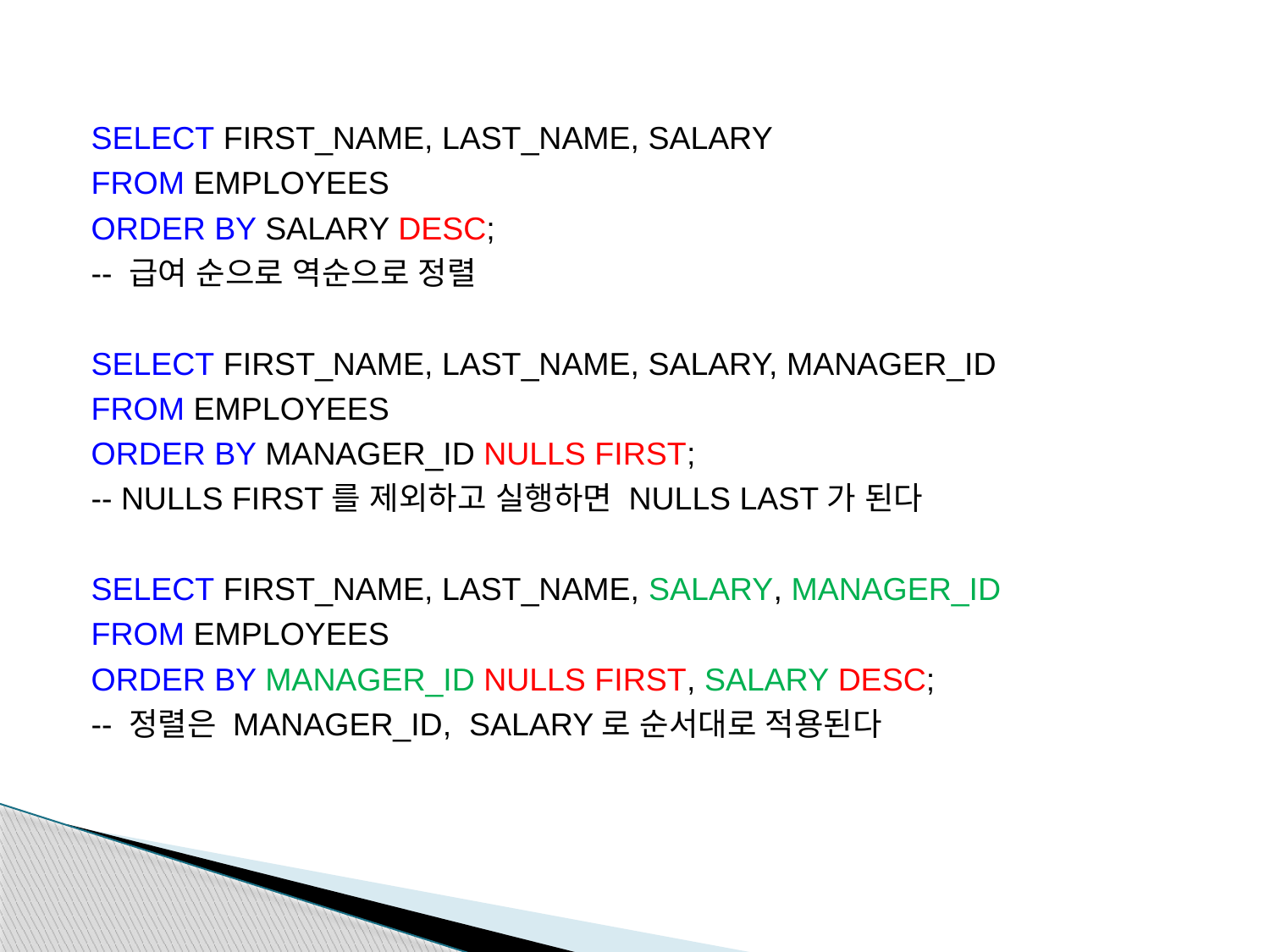

SELECT FIRST_NAME, LAST_NAME, SALARY
FROM EMPLOYEES
ORDER BY SALARY DESC;
-- 급여 순으로 역순으로 정렬

SELECT FIRST_NAME, LAST_NAME, SALARY, MANAGER_ID
FROM EMPLOYEES
ORDER BY MANAGER_ID NULLS FIRST;
-- NULLS FIRST를 제외하고 실행하면 NULLS LAST가 된다

SELECT FIRST_NAME, LAST_NAME, SALARY, MANAGER_ID
FROM EMPLOYEES
ORDER BY MANAGER_ID NULLS FIRST, SALARY DESC;
-- 정렬은 MANAGER_ID,  SALARY로 순서대로 적용된다